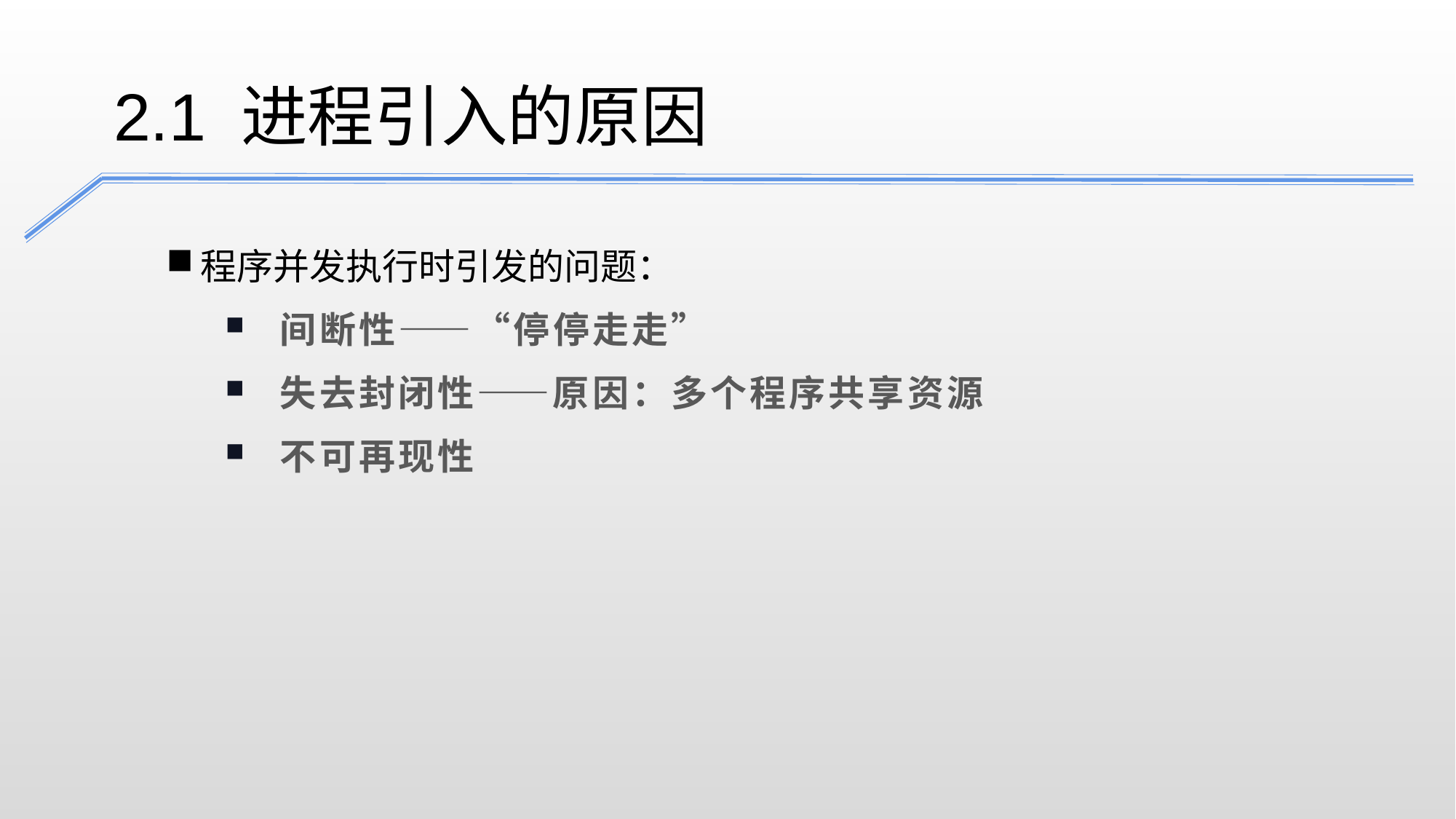

2.1 进程引入的原因
程序并发执行时引发的问题：
间断性——“停停走走”
失去封闭性——原因：多个程序共享资源
不可再现性